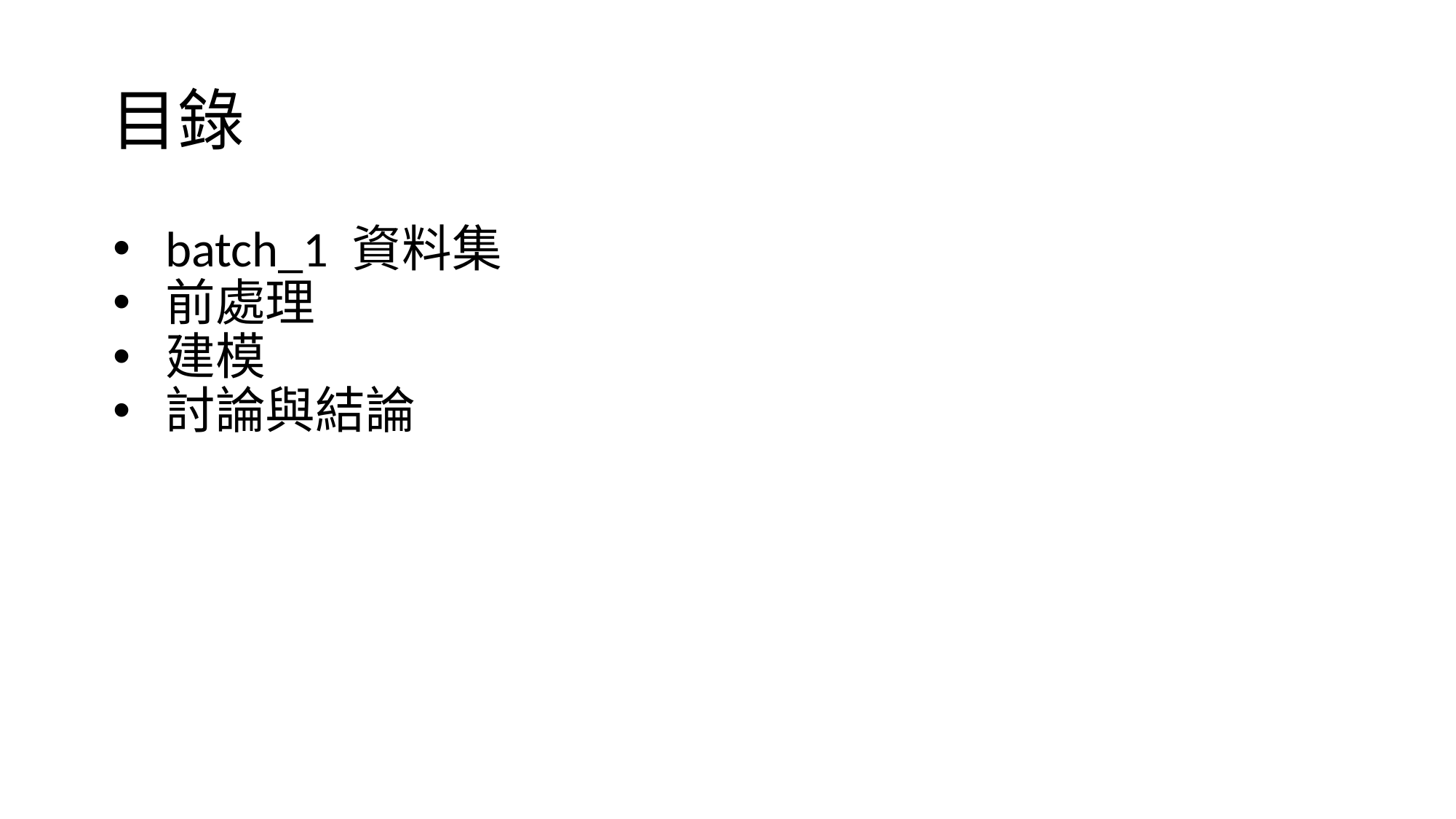

# 目錄
batch_1 資料集
前處理
建模
討論與結論